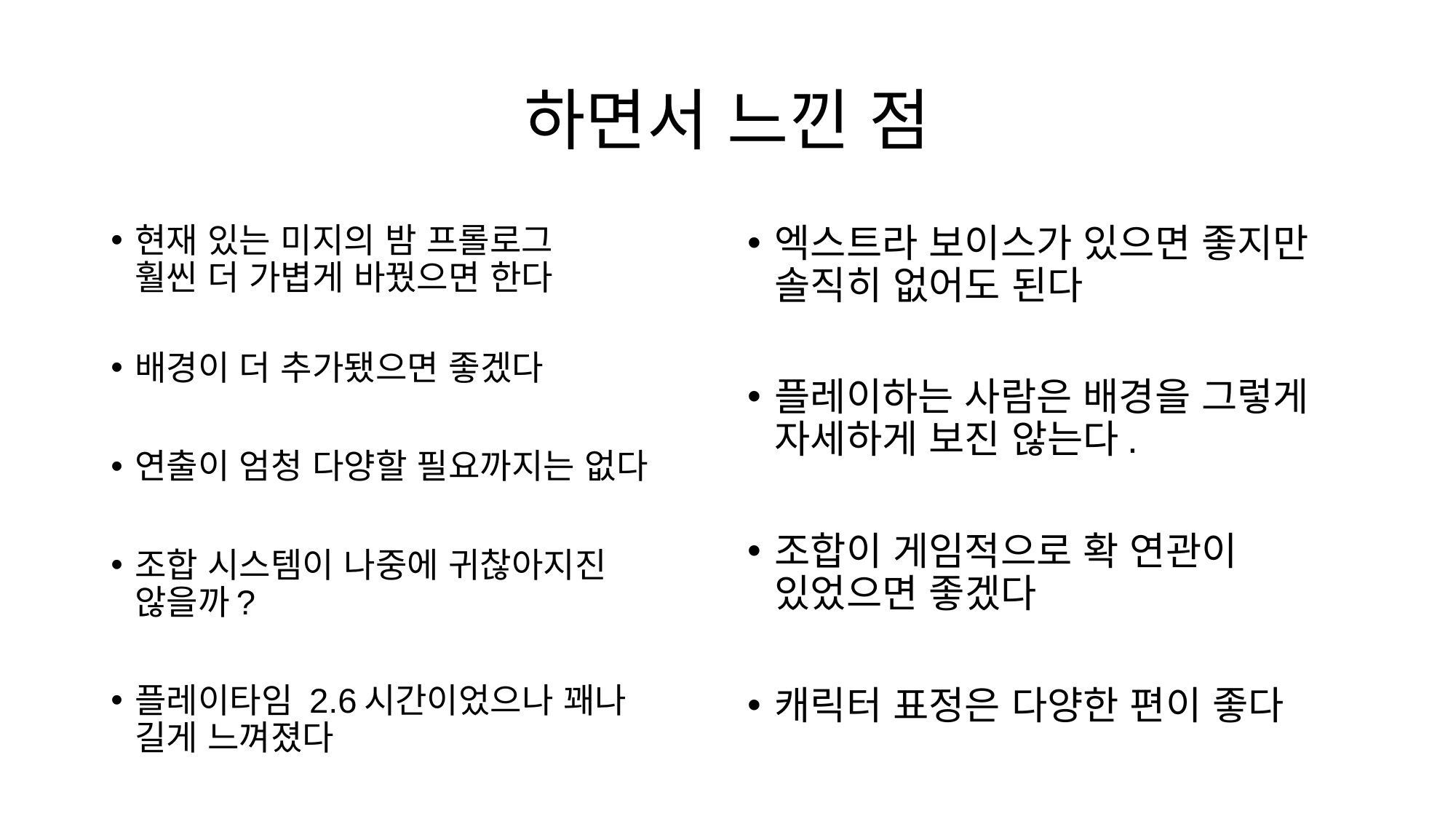

# 하면서 느낀 점
현재 있는 미지의 밤 프롤로그
훨씬 더 가볍게 바꿨으면 한다
배경이 더 추가됐으면 좋겠다

연출이 엄청 다양할 필요까지는 없다

조합 시스템이 나중에 귀찮아지진
않을까?

플레이타임 2.6시간이었으나 꽤나
길게 느껴졌다
엑스트라 보이스가 있으면 좋지만
솔직히 없어도 된다

플레이하는 사람은 배경을 그렇게 자세하게 보진 않는다.

조합이 게임적으로 확 연관이
있었으면 좋겠다

캐릭터 표정은 다양한 편이 좋다